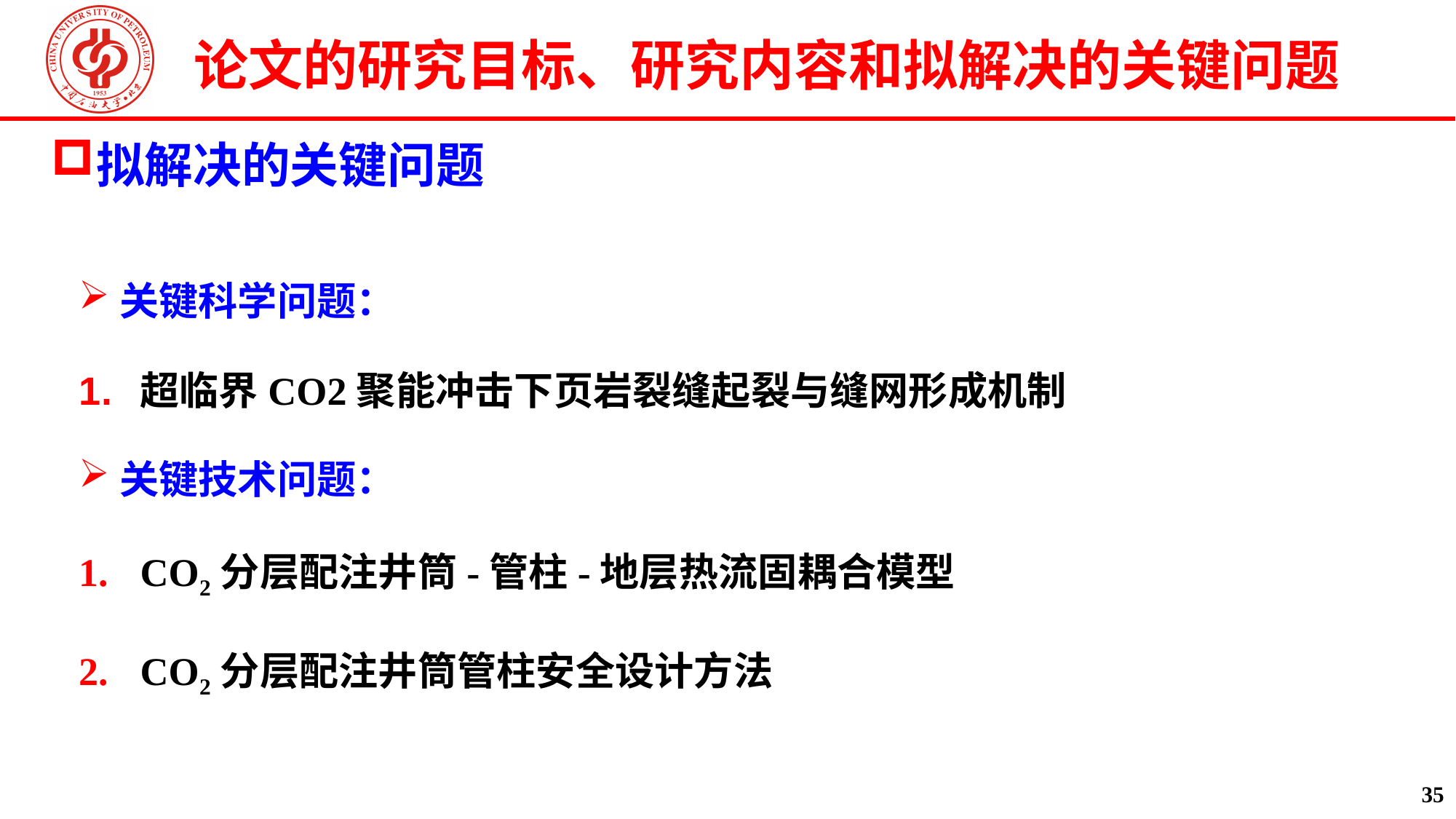

论文的研究目标、研究内容和拟解决的关键问题
汇报提纲
拟解决的关键问题
关键科学问题：
超临界CO2聚能冲击下页岩裂缝起裂与缝网形成机制
关键技术问题：
CO2分层配注井筒-管柱-地层热流固耦合模型
CO2分层配注井筒管柱安全设计方法
35